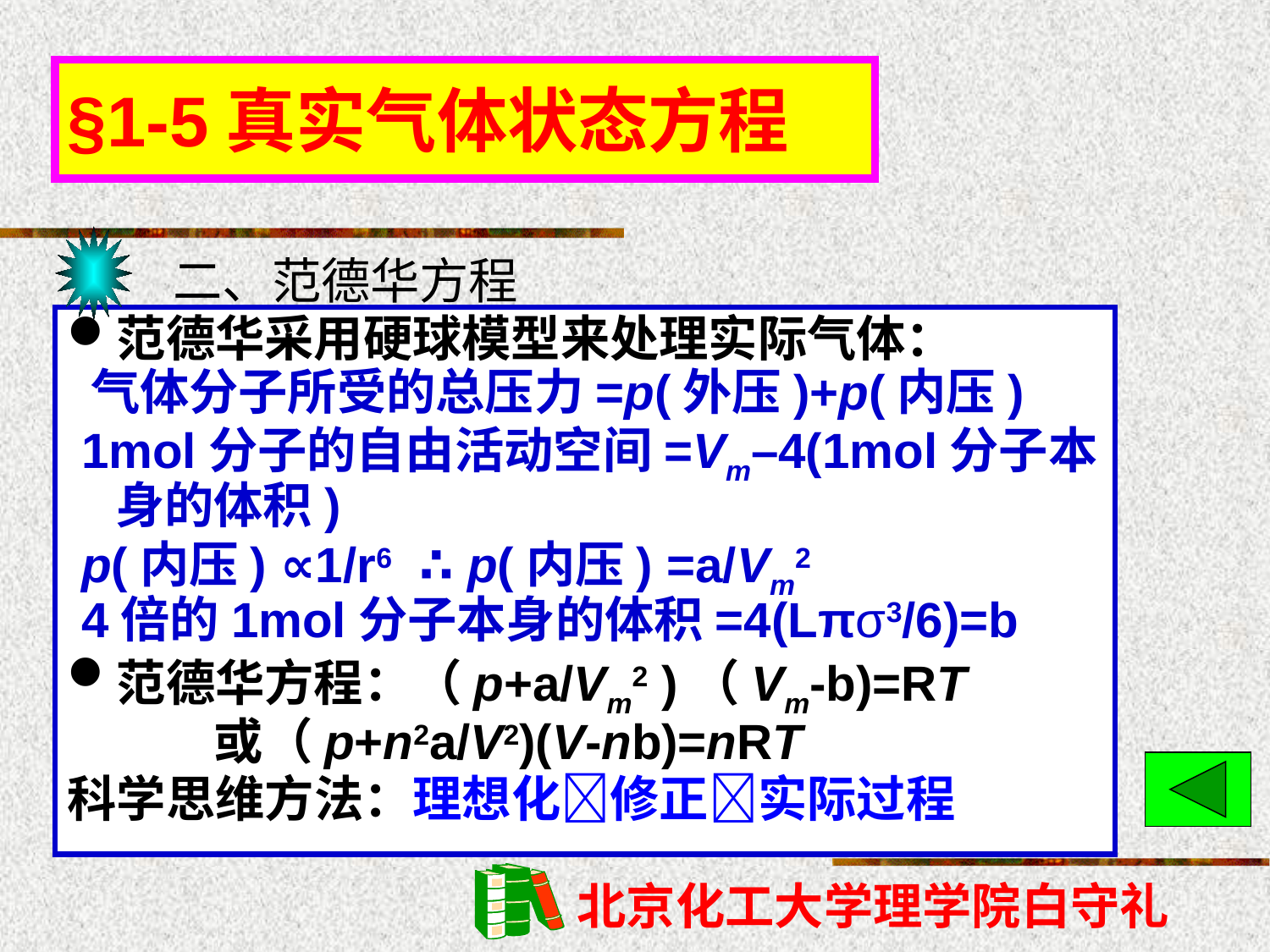

# §1-5真实气体状态方程

二、范德华方程
范德华采用硬球模型来处理实际气体：
 气体分子所受的总压力=p(外压)+p(内压)
 1mol分子的自由活动空间=Vm–4(1mol分子本身的体积)
 p(内压) ∝1/r6  ∴ p(内压) =a/Vm2
 4倍的1mol分子本身的体积=4(Lπσ3/6)=b
范德华方程：（p+a/Vm2 )（Vm-b)=RT
            或（p+n2a/V2)(V-nb)=nRT
科学思维方法：理想化→修正→实际过程